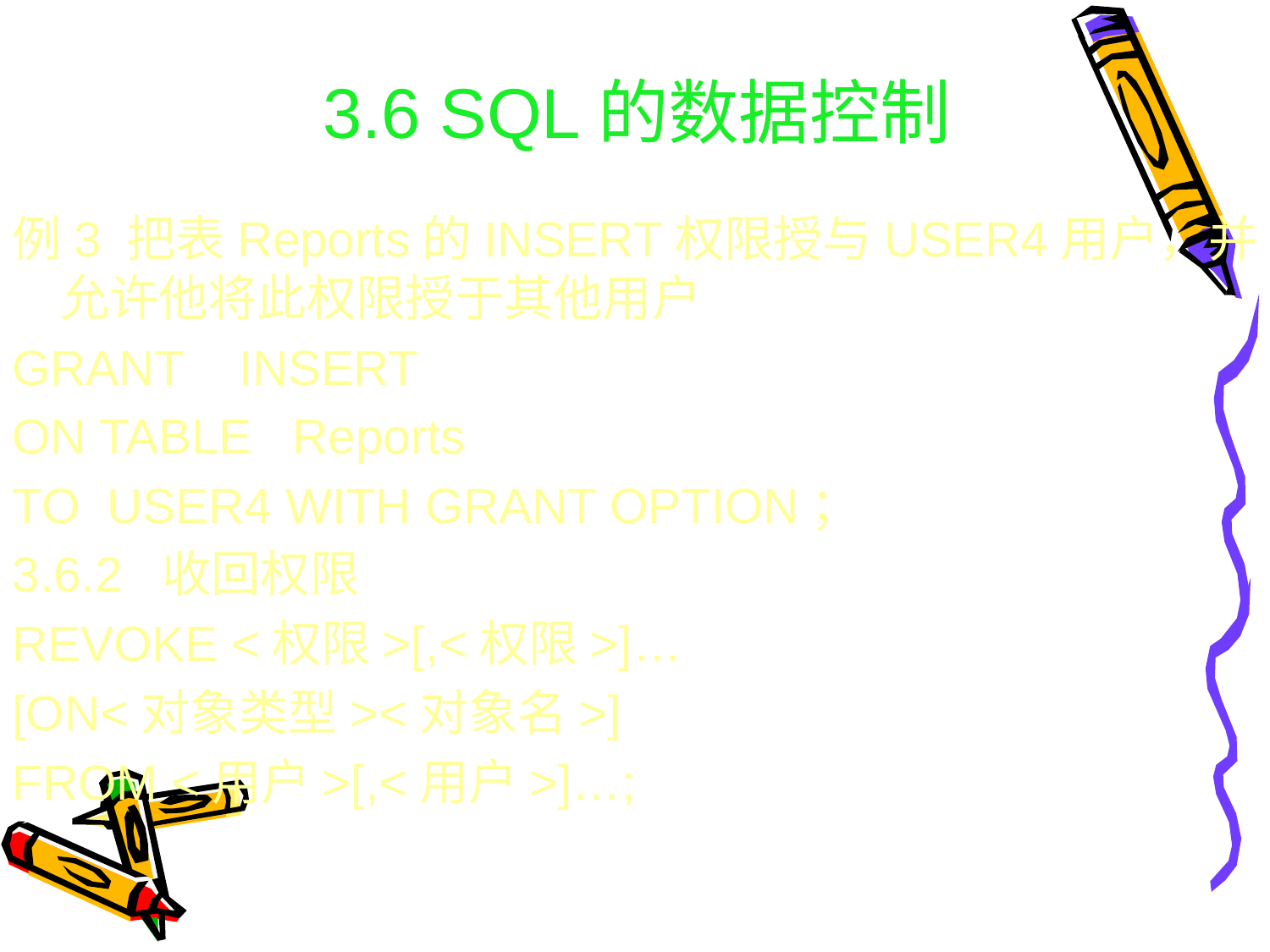

# 3.6 SQL的数据控制
例3 把表Reports的INSERT权限授与USER4用户，并允许他将此权限授于其他用户
GRANT    INSERT
ON TABLE   Reports
TO  USER4 WITH GRANT OPTION；
3.6.2  收回权限
REVOKE <权限>[,<权限>]…
[ON<对象类型><对象名>]
FROM <用户>[,<用户>]…;